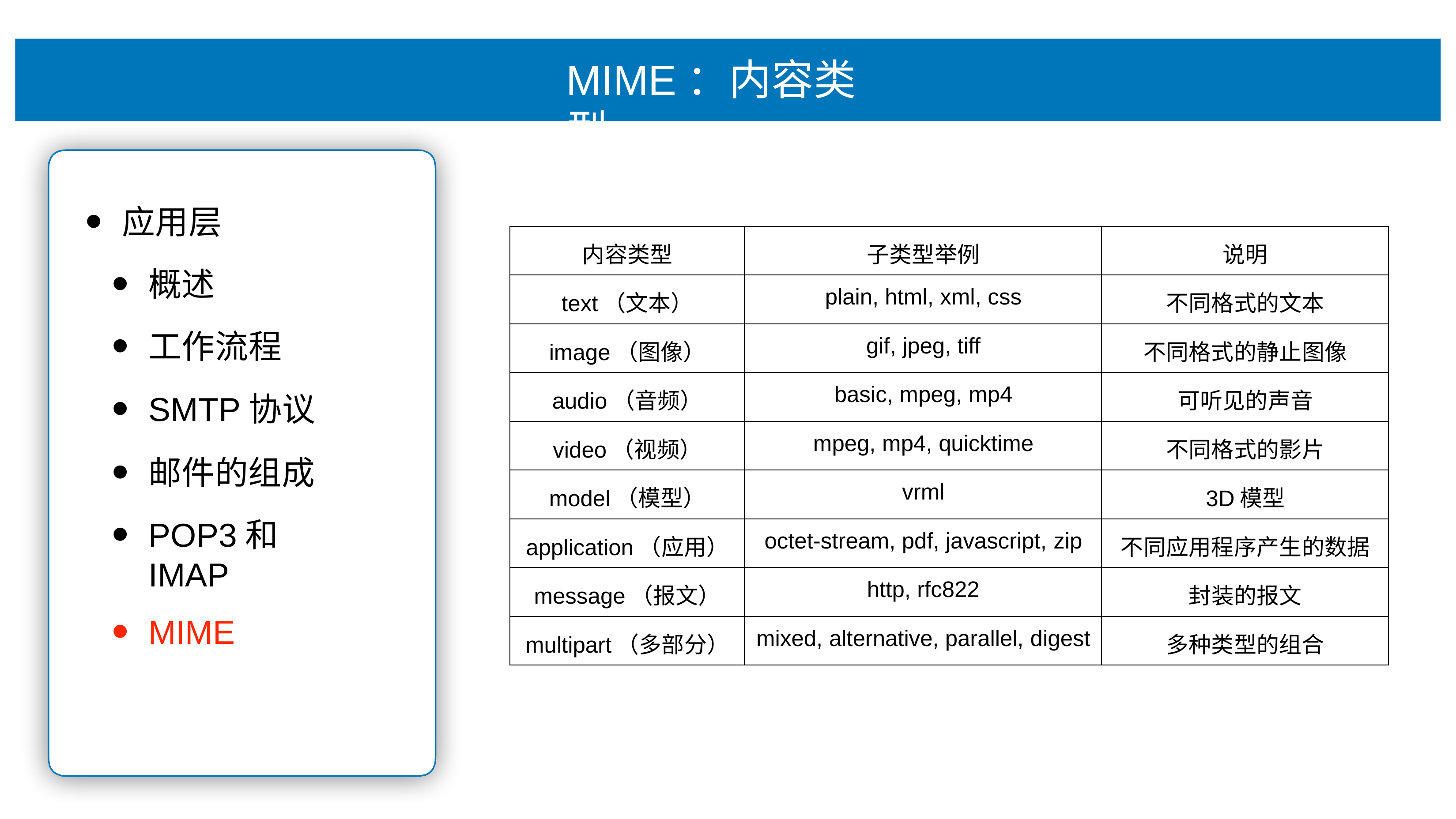

# MIME：内容类型

应⽤层
概述
⼯作流程
SMTP协议
邮件的组成
POP3和IMAP
MIME
| 内容类型 | ⼦类型举例 | 说明 |
| --- | --- | --- |
| text（⽂本） | plain, html, xml, css | 不同格式的⽂本 |
| image（图像） | gif, jpeg, tiff | 不同格式的静⽌图像 |
| audio（⾳频） | basic, mpeg, mp4 | 可听⻅的声⾳ |
| video（视频） | mpeg, mp4, quicktime | 不同格式的影⽚ |
| model（模型） | vrml | 3D模型 |
| application（应⽤） | octet-stream, pdf, javascript, zip | 不同应⽤程序产⽣的数据 |
| message（报⽂） | http, rfc822 | 封装的报⽂ |
| multipart（多部分） | mixed, alternative, parallel, digest | 多种类型的组合 |